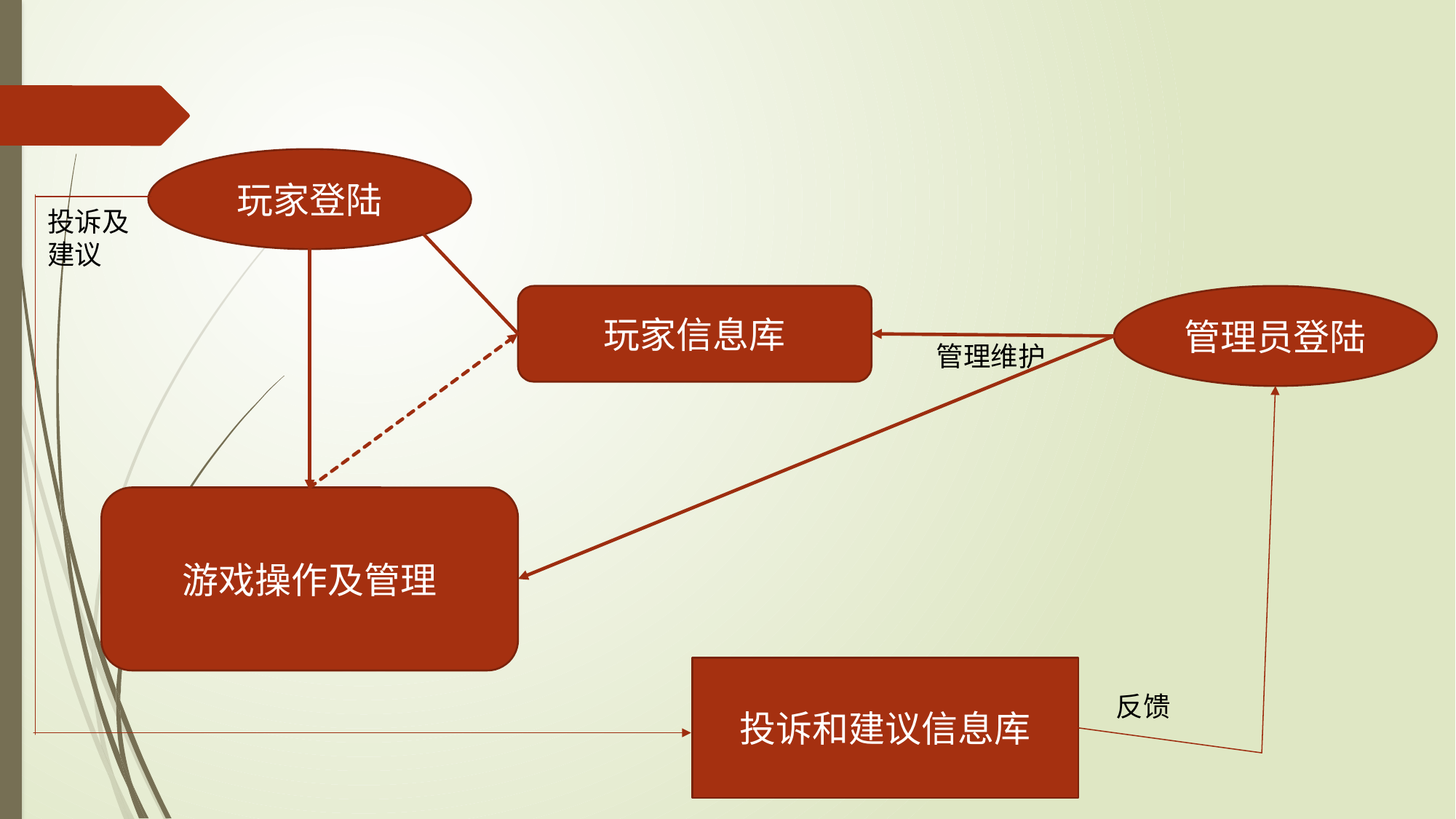

玩家登陆
投诉及
建议
玩家信息库
管理员登陆
管理维护
游戏操作及管理
投诉和建议信息库
反馈